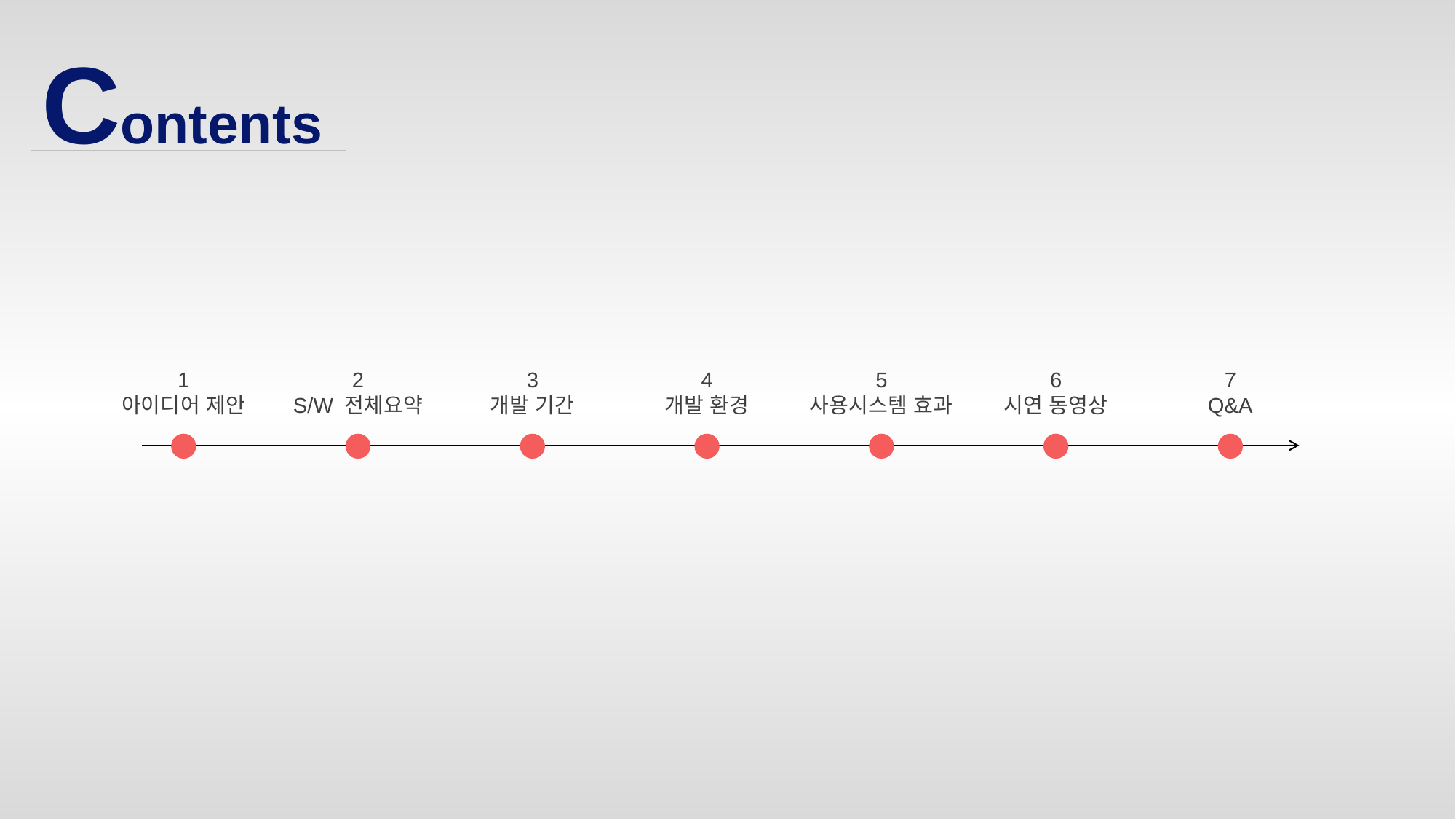

Contents
1
아이디어 제안
2
S/W 전체요약
3
개발 기간
4
개발 환경
5
사용시스템 효과
6
시연 동영상
7
Q&A